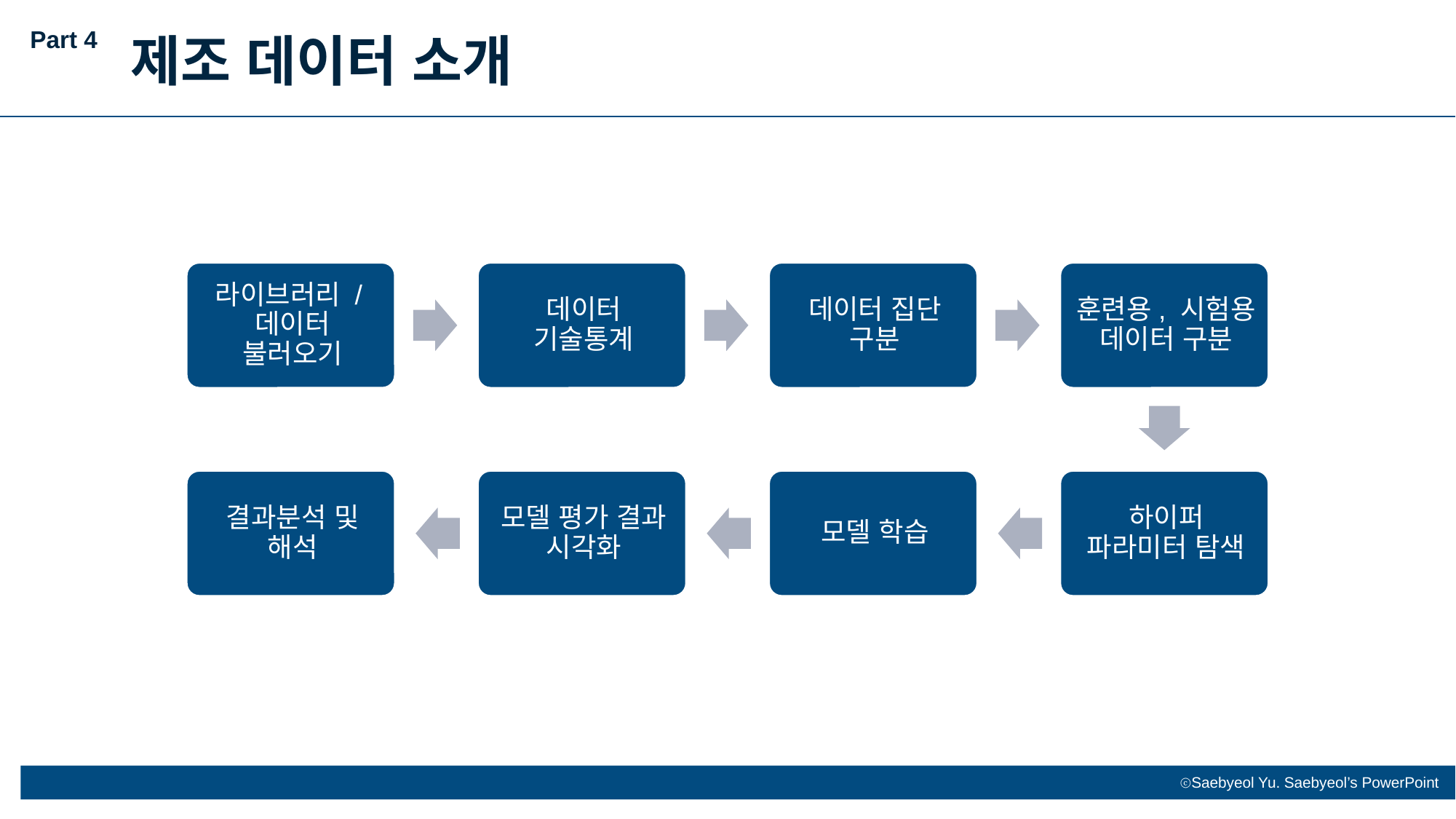

Part 4
제조 데이터 소개
라이브러리 /  데이터 불러오기

데이터 기술통계

데이터 집단 구분

훈련용, 시험용 데이터 구분

하이퍼 파라미터 탐색

모델 학습

모델 평가 결과 시각화

결과분석 및 해석